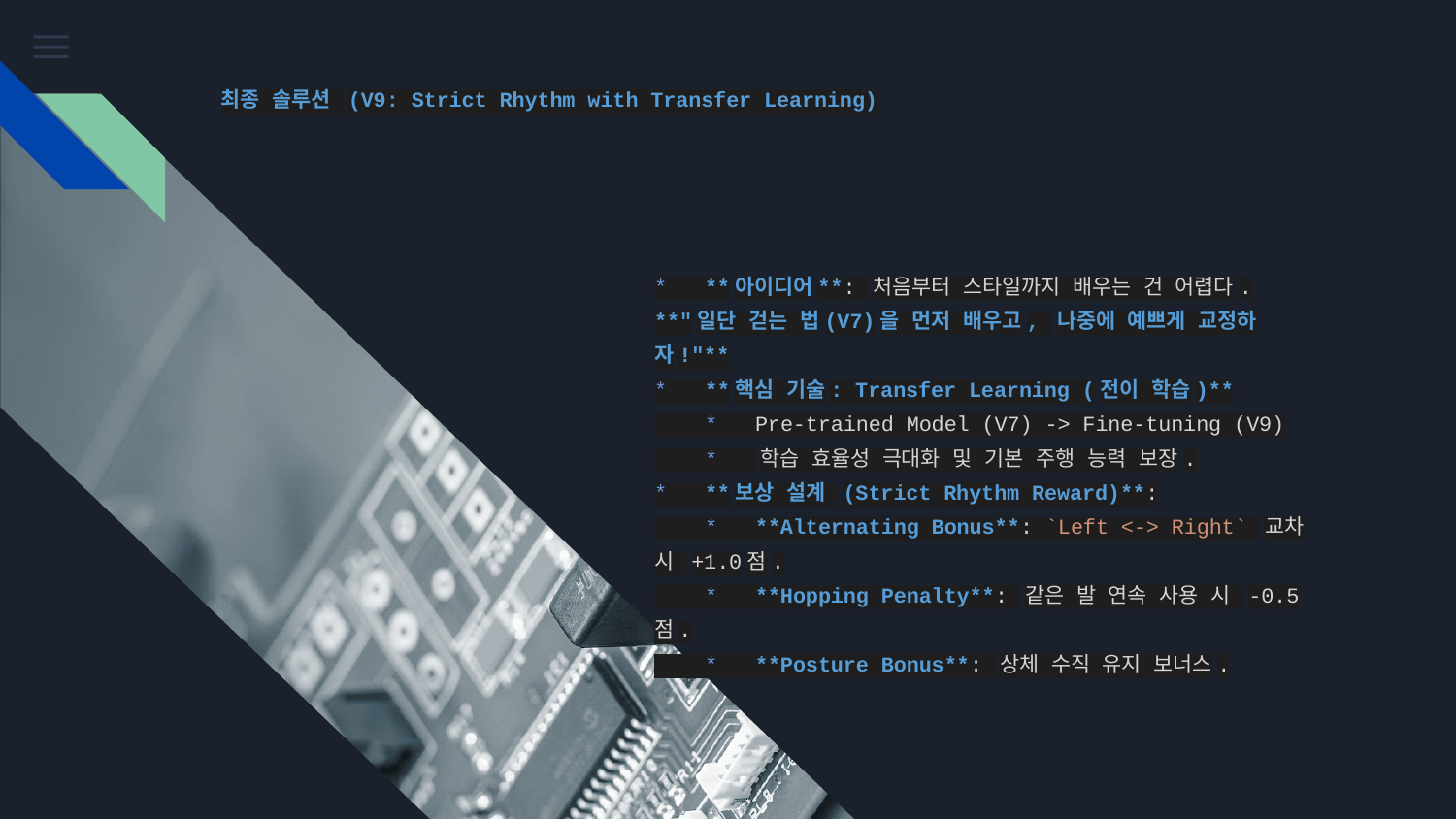

# 최종 솔루션 (V9: Strict Rhythm with Transfer Learning)

*   **아이디어**: 처음부터 스타일까지 배우는 건 어렵다. **"일단 걷는 법(V7)을 먼저 배우고, 나중에 예쁘게 교정하자!"**
*   **핵심 기술: Transfer Learning (전이 학습)**
    *   Pre-trained Model (V7) -> Fine-tuning (V9)
    *   학습 효율성 극대화 및 기본 주행 능력 보장.
*   **보상 설계 (Strict Rhythm Reward)**:
    *   **Alternating Bonus**: `Left <-> Right` 교차 시 +1.0점.
    *   **Hopping Penalty**: 같은 발 연속 사용 시 -0.5점.
    *   **Posture Bonus**: 상체 수직 유지 보너스.